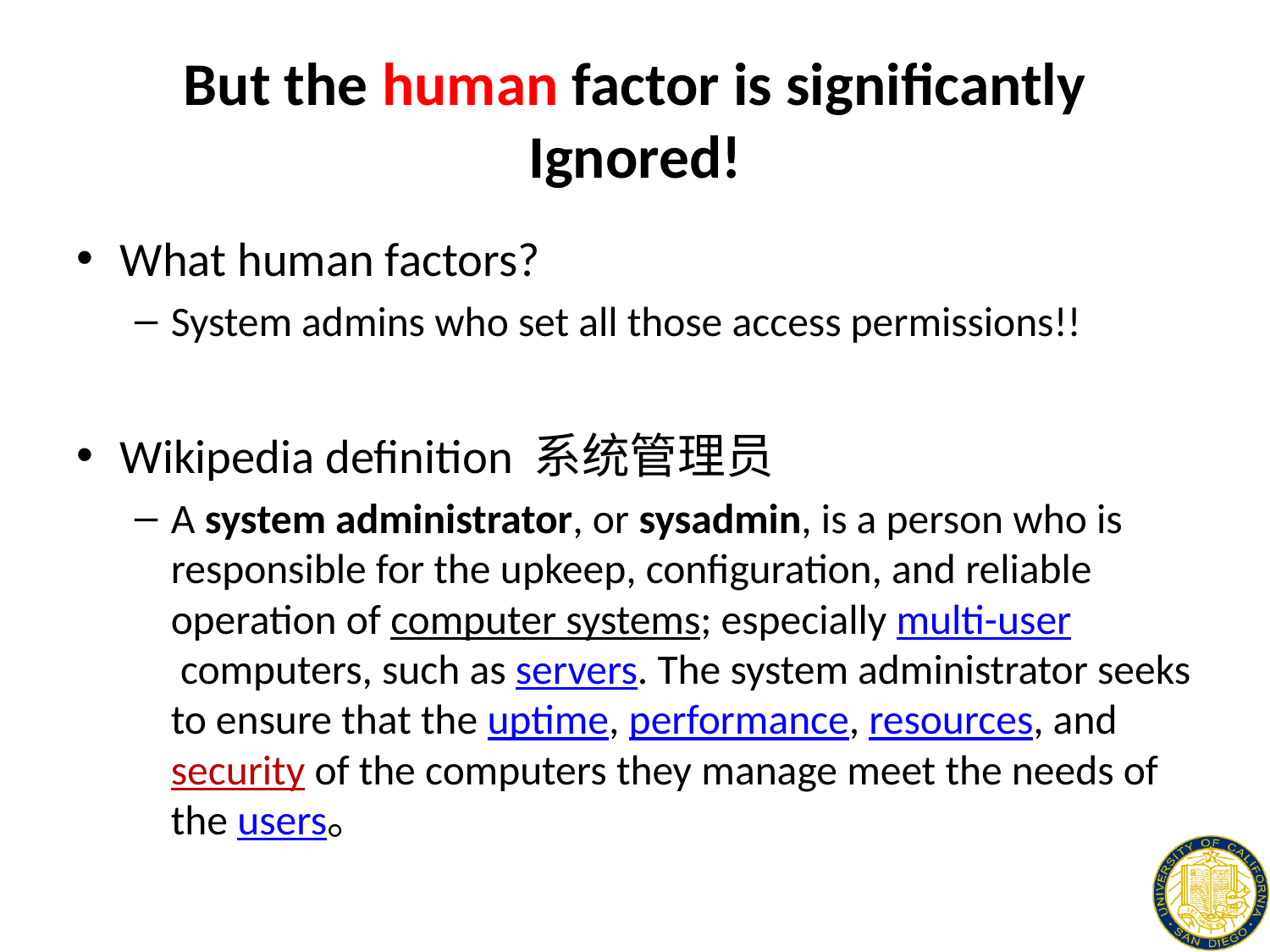

# But the human factor is significantly Ignored!
What human factors?
System admins who set all those access permissions!!

Wikipedia definition 系统管理员
A system administrator, or sysadmin, is a person who is responsible for the upkeep, configuration, and reliable operation of computer systems; especially multi-user computers, such as servers. The system administrator seeks to ensure that the uptime, performance, resources, and security of the computers they manage meet the needs of the users。